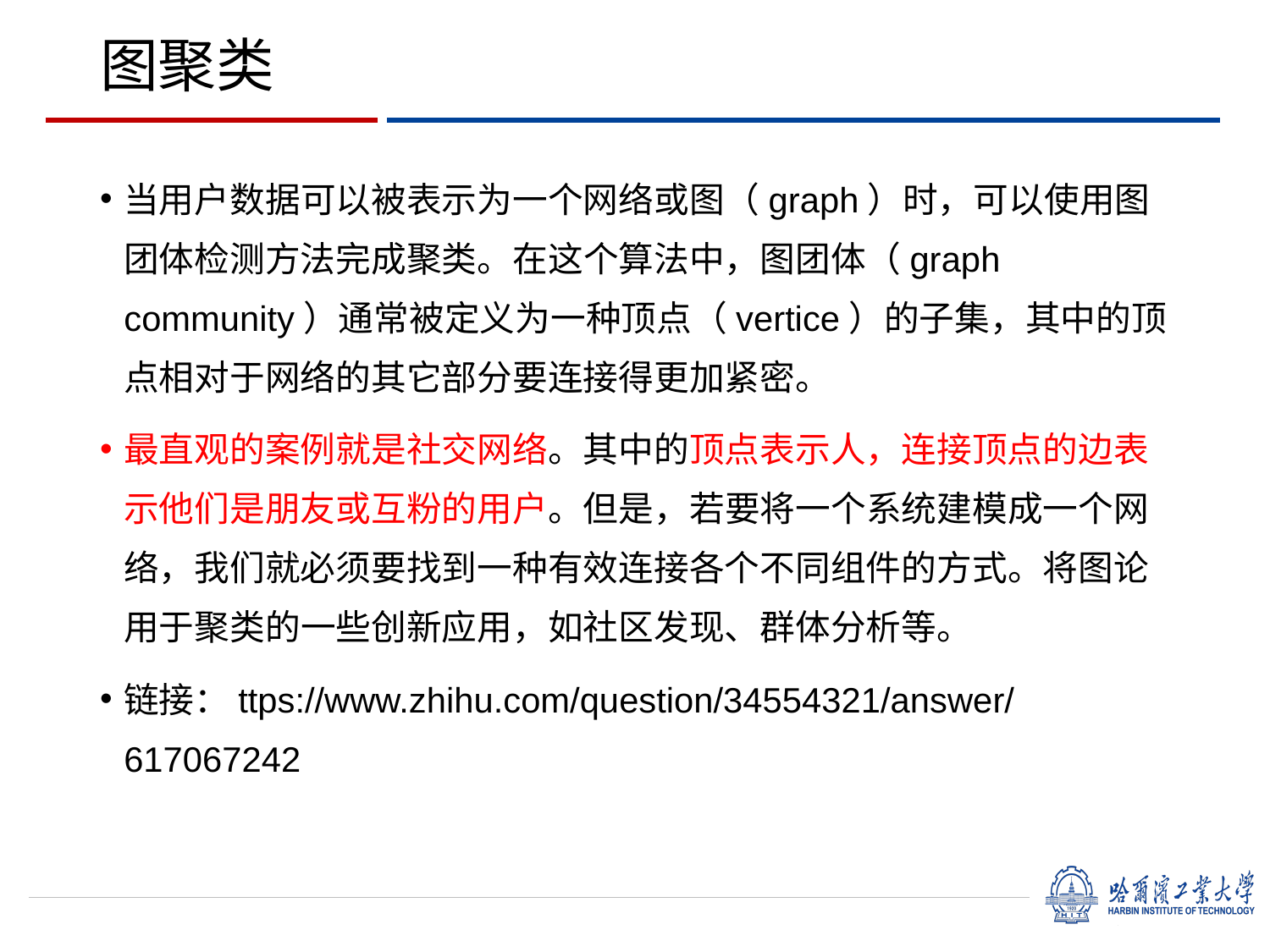

# 图聚类
当用户数据可以被表示为一个网络或图（graph）时，可以使用图团体检测方法完成聚类。在这个算法中，图团体（graph community）通常被定义为一种顶点（vertice）的子集，其中的顶点相对于网络的其它部分要连接得更加紧密。
最直观的案例就是社交网络。其中的顶点表示人，连接顶点的边表示他们是朋友或互粉的用户。但是，若要将一个系统建模成一个网络，我们就必须要找到一种有效连接各个不同组件的方式。将图论用于聚类的一些创新应用，如社区发现、群体分析等。
链接：ttps://www.zhihu.com/question/34554321/answer/617067242